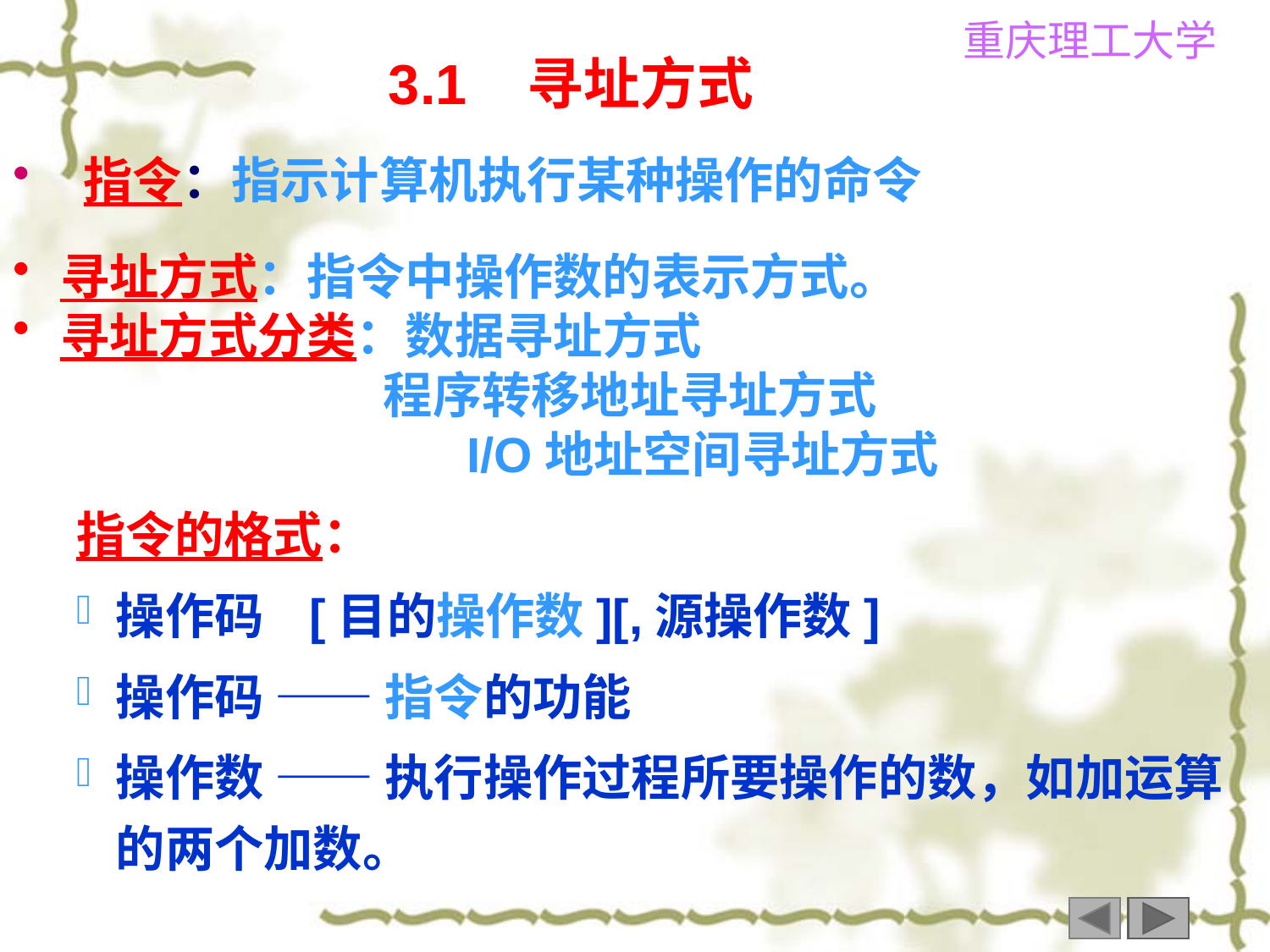

3.1   寻址方式
 指令：指示计算机执行某种操作的命令
寻址方式：指令中操作数的表示方式。
寻址方式分类：数据寻址方式
                                程序转移地址寻址方式
                                 I/O地址空间寻址方式
指令的格式：
操作码   [目的操作数][,源操作数]
操作码 —— 指令的功能
操作数 —— 执行操作过程所要操作的数，如加运算的两个加数。